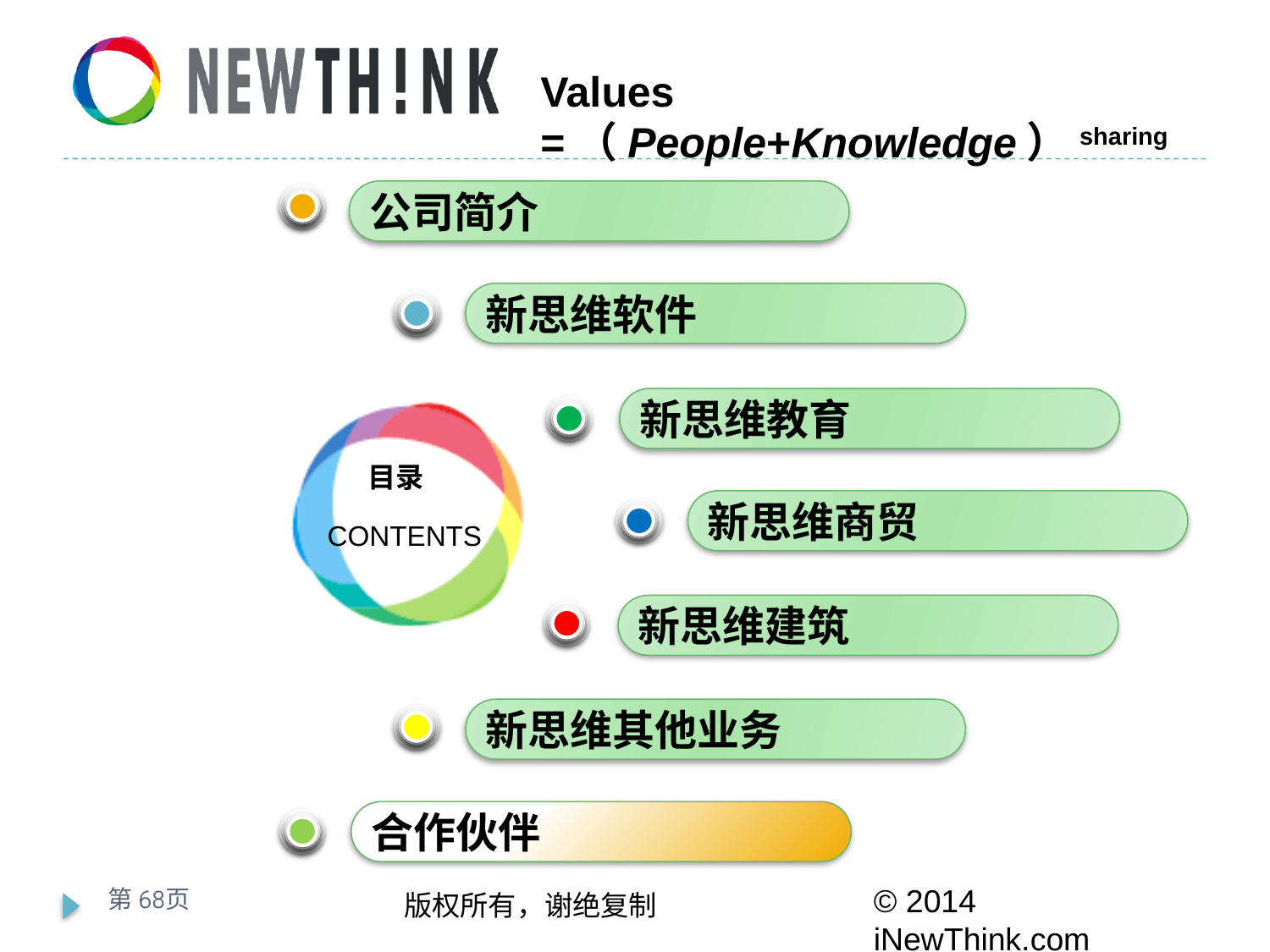

公司简介

新思维软件

新思维教育

新思维商贸

新思维建筑

新思维其他业务

合作伙伴

第68页